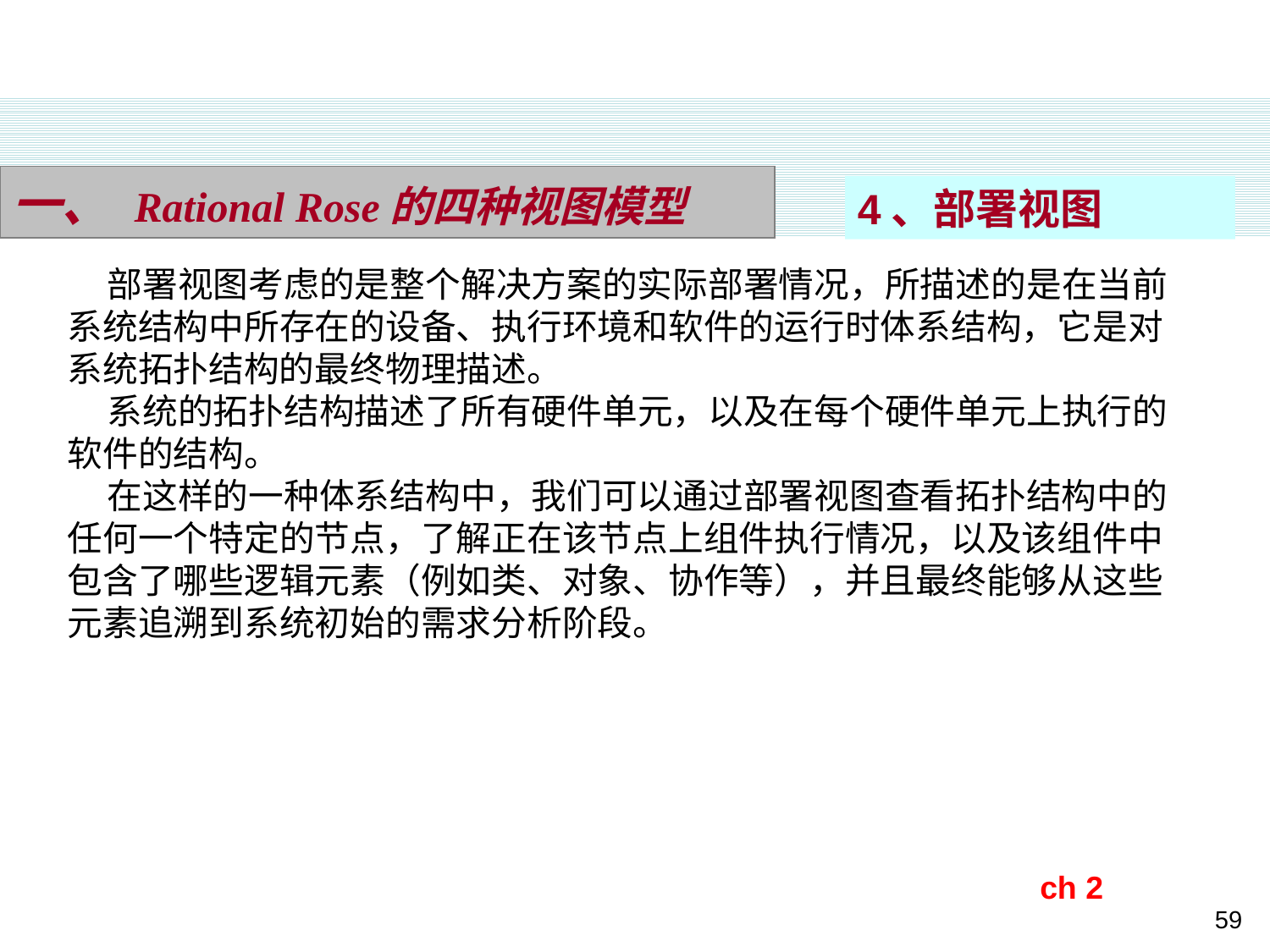

一、 Rational Rose的四种视图模型
4、部署视图
    部署视图考虑的是整个解决方案的实际部署情况，所描述的是在当前系统结构中所存在的设备、执行环境和软件的运行时体系结构，它是对系统拓扑结构的最终物理描述。
    系统的拓扑结构描述了所有硬件单元，以及在每个硬件单元上执行的软件的结构。
    在这样的一种体系结构中，我们可以通过部署视图查看拓扑结构中的任何一个特定的节点，了解正在该节点上组件执行情况，以及该组件中包含了哪些逻辑元素（例如类、对象、协作等），并且最终能够从这些元素追溯到系统初始的需求分析阶段。
ch 2
59